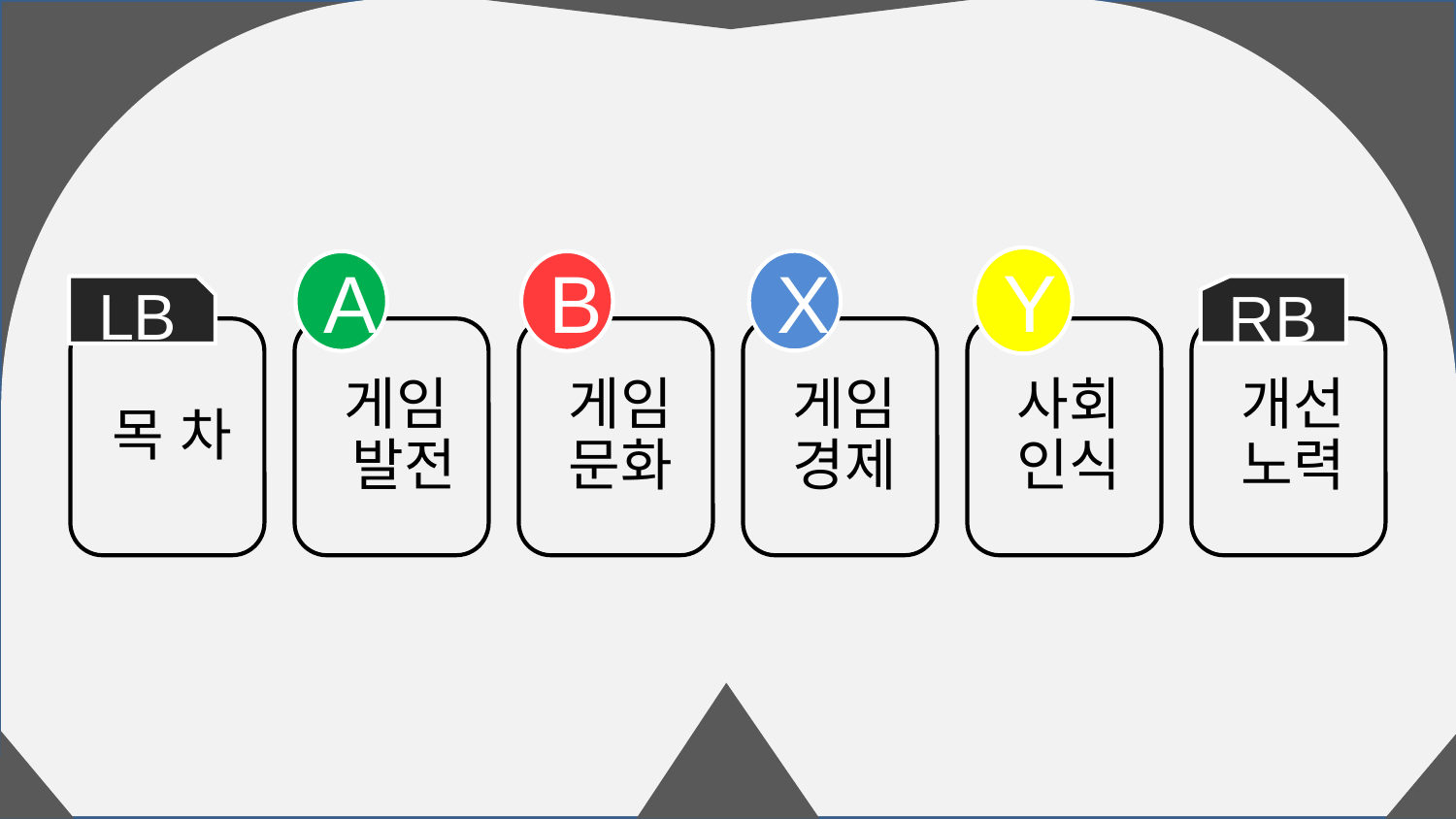

목 차
게임
 발전
게임
문화
게임
경제
사회
인식
개선
노력
Y
X
A
B
LB
RB